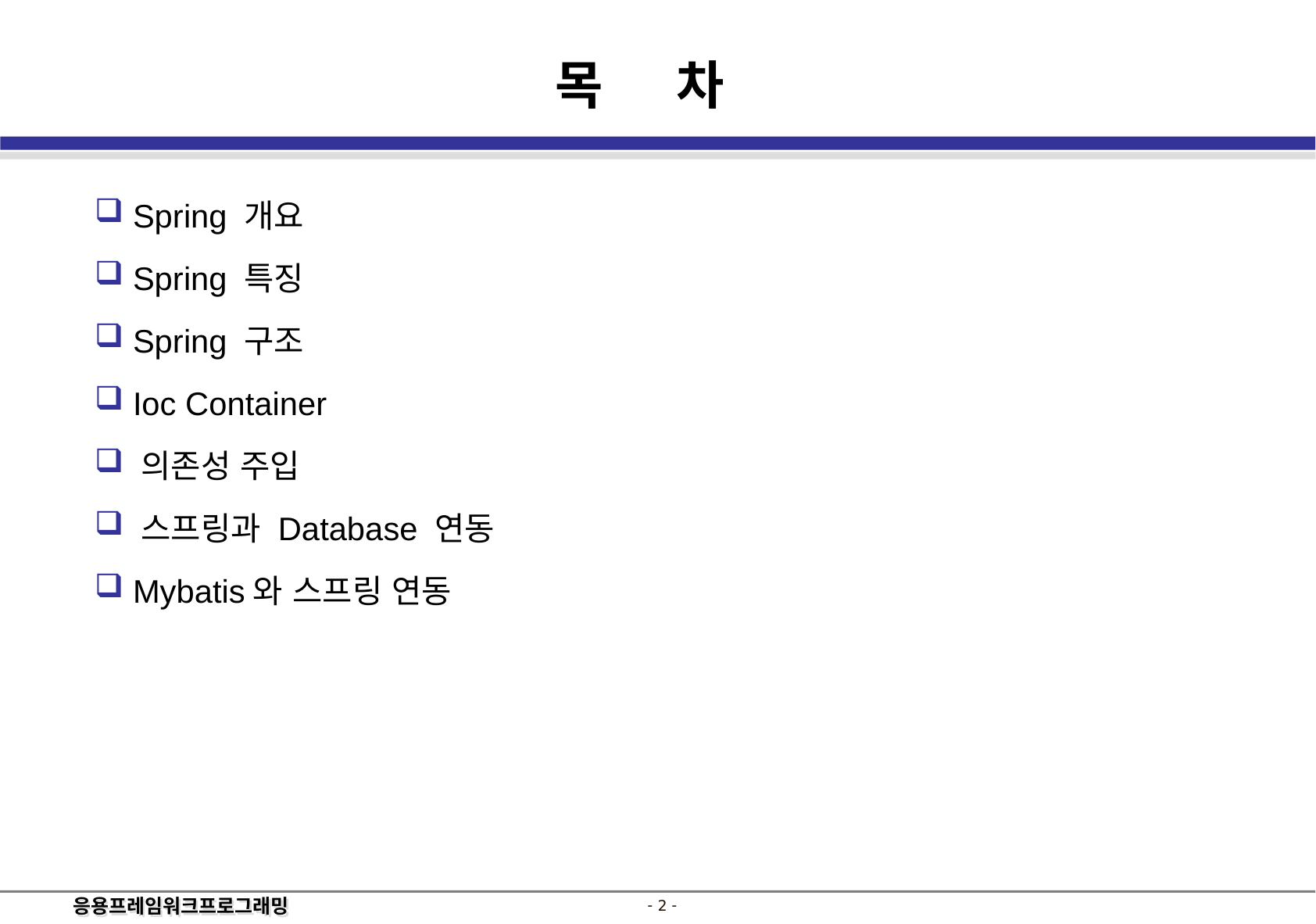

목     차
 Spring 개요

 Spring 특징

 Spring 구조

 Ioc Container

 의존성 주입

 스프링과 Database 연동

 Mybatis와 스프링 연동

- 2 -